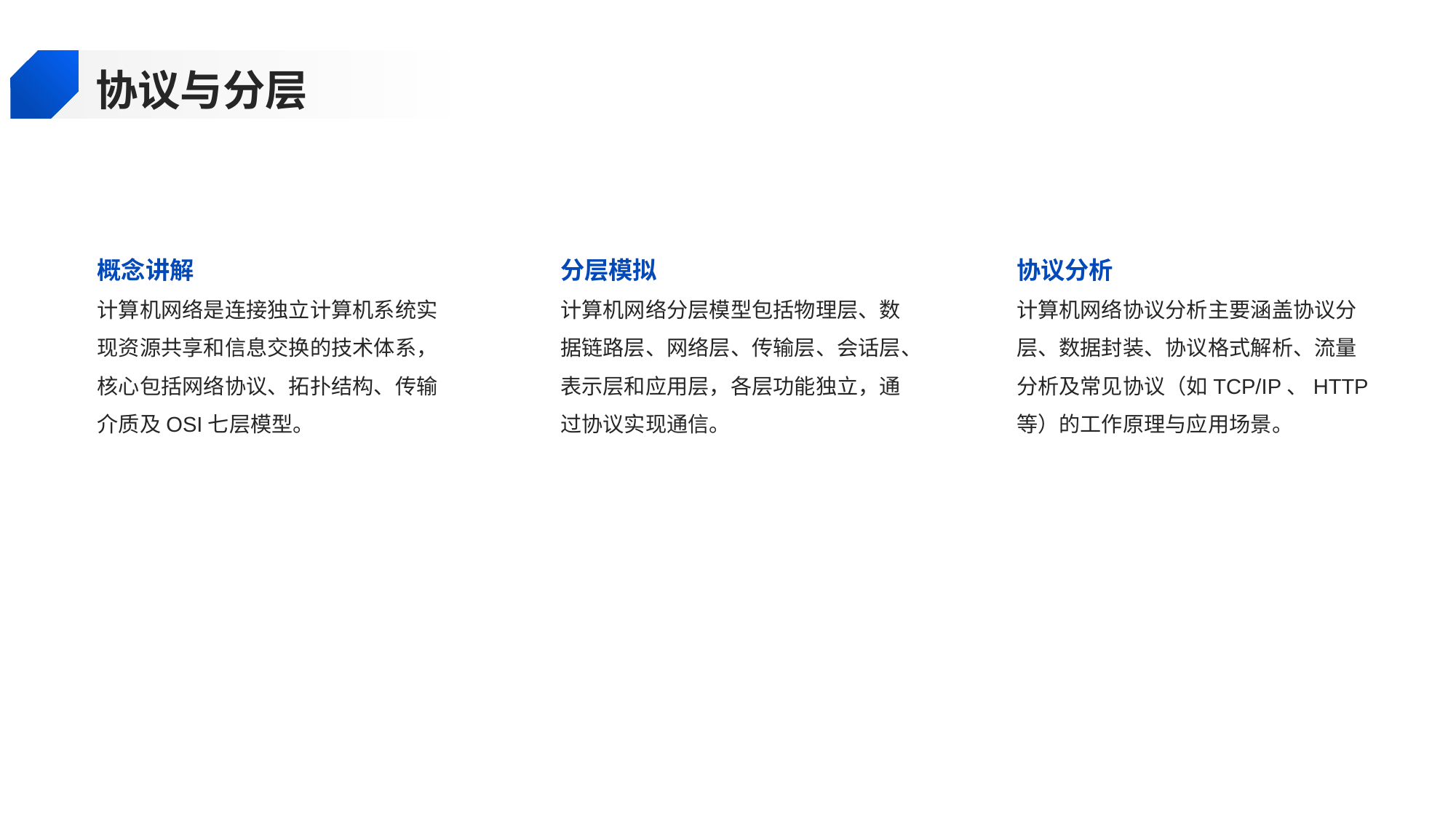

协议与分层
概念讲解
分层模拟
协议分析
计算机网络是连接独立计算机系统实现资源共享和信息交换的技术体系，核心包括网络协议、拓扑结构、传输介质及OSI七层模型。
计算机网络分层模型包括物理层、数据链路层、网络层、传输层、会话层、表示层和应用层，各层功能独立，通过协议实现通信。
计算机网络协议分析主要涵盖协议分层、数据封装、协议格式解析、流量分析及常见协议（如TCP/IP、HTTP等）的工作原理与应用场景。